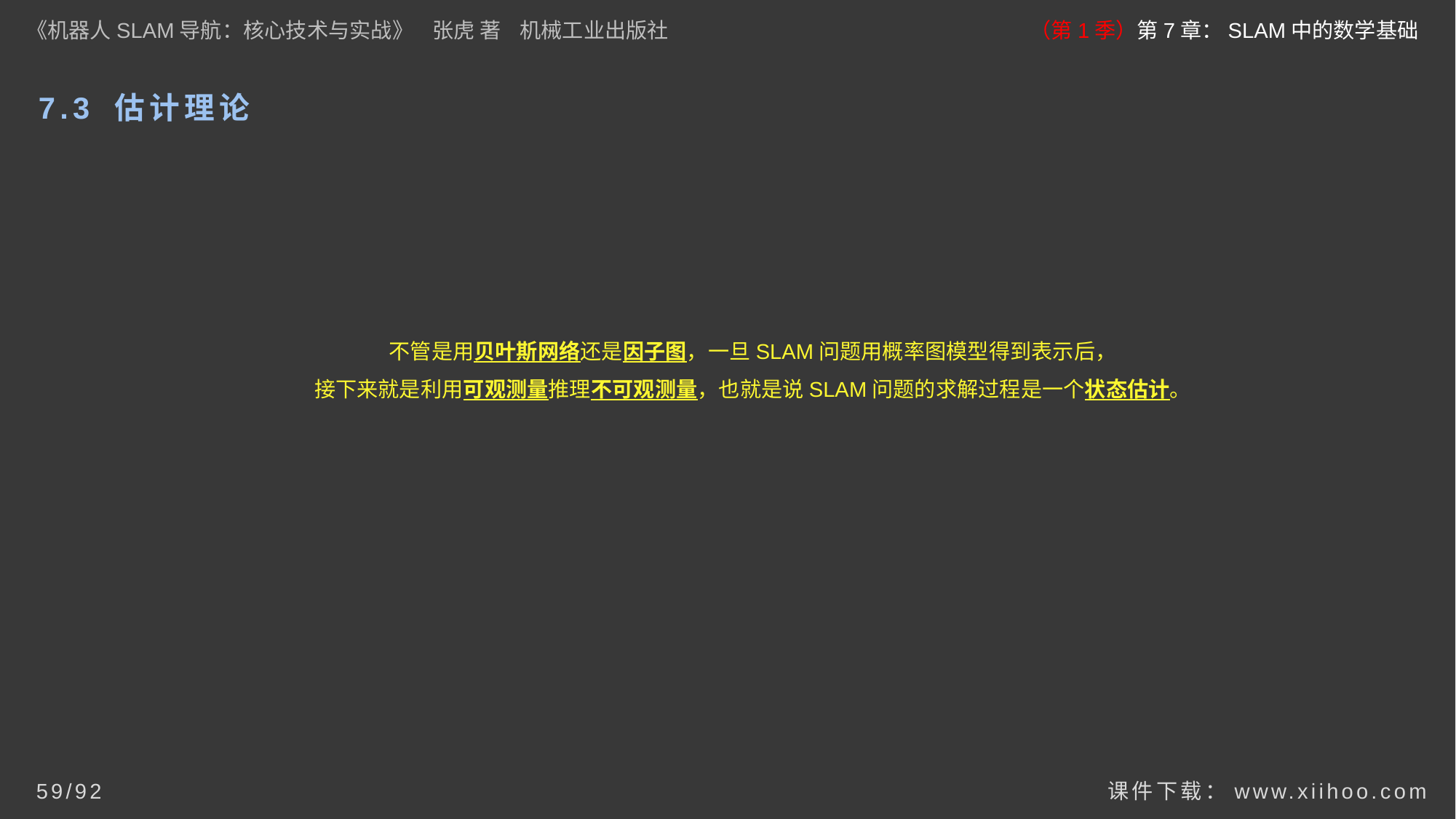

《机器人SLAM导航：核心技术与实战》    张虎 著    机械工业出版社
（第1季）第7章：SLAM中的数学基础
# 7.3 估计理论
不管是用贝叶斯网络还是因子图，一旦SLAM问题用概率图模型得到表示后，
接下来就是利用可观测量推理不可观测量，也就是说SLAM问题的求解过程是一个状态估计。
课件下载：www.xiihoo.com
59/92